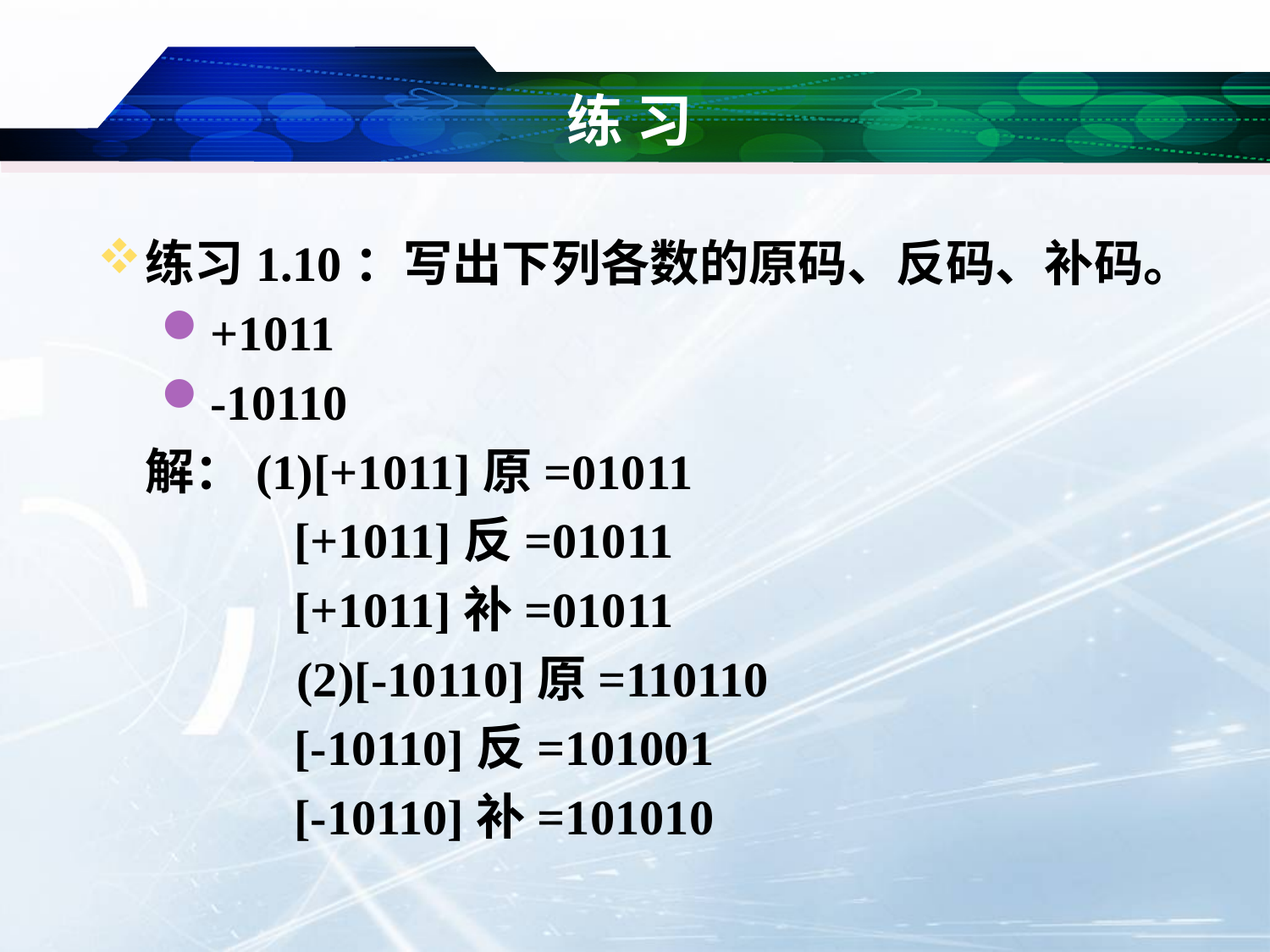

# 练 习
练习1.10：写出下列各数的原码、反码、补码。
+1011
-10110
	解：(1)[+1011]原=01011
                [+1011]反=01011
                [+1011]补=01011
		  (2)[-10110]原=110110
                [-10110]反=101001
                [-10110]补=101010